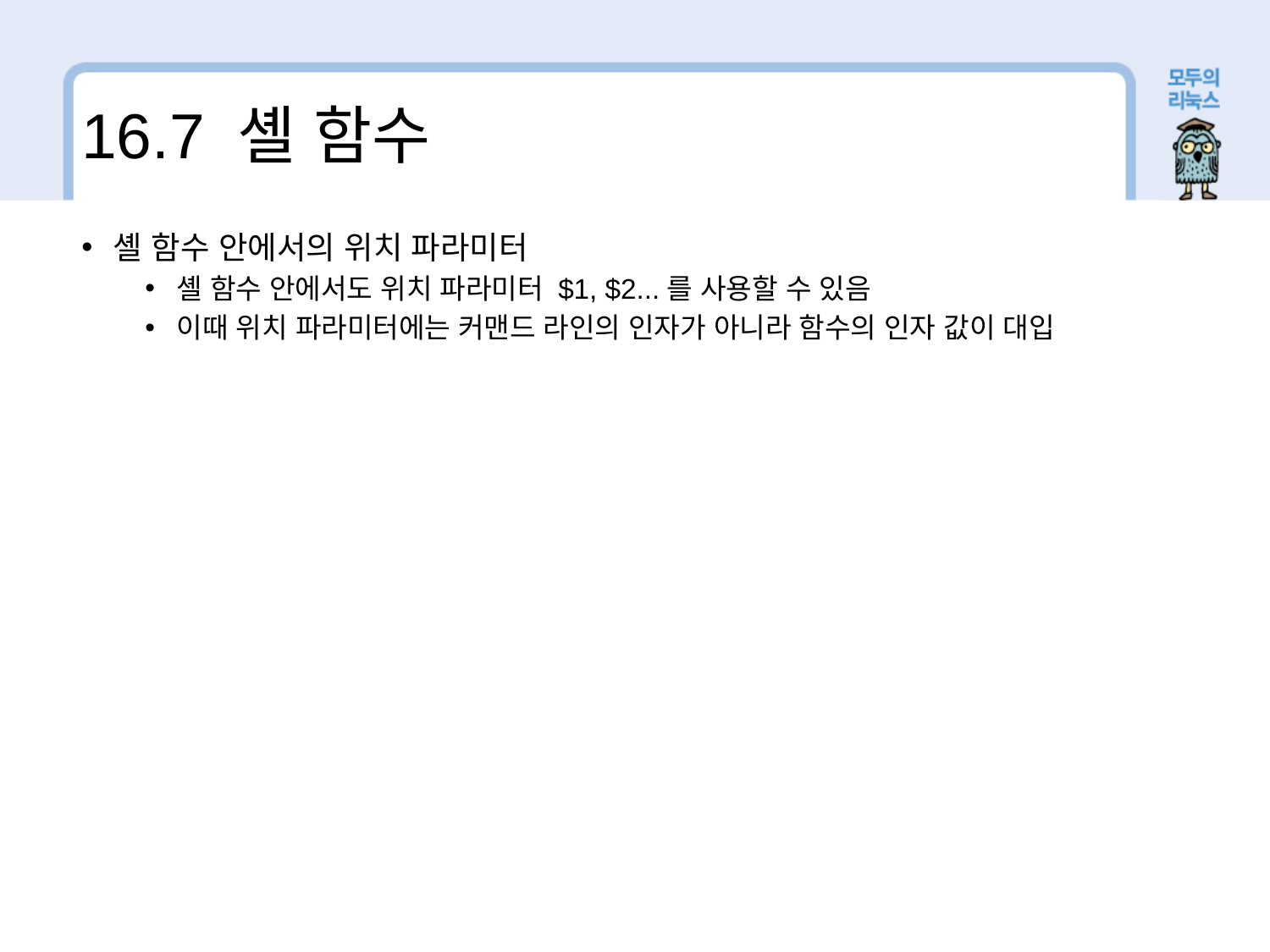

16.7 셸 함수
셸 함수 안에서의 위치 파라미터
셸 함수 안에서도 위치 파라미터 $1, $2...를 사용할 수 있음
이때 위치 파라미터에는 커맨드 라인의 인자가 아니라 함수의 인자 값이 대입